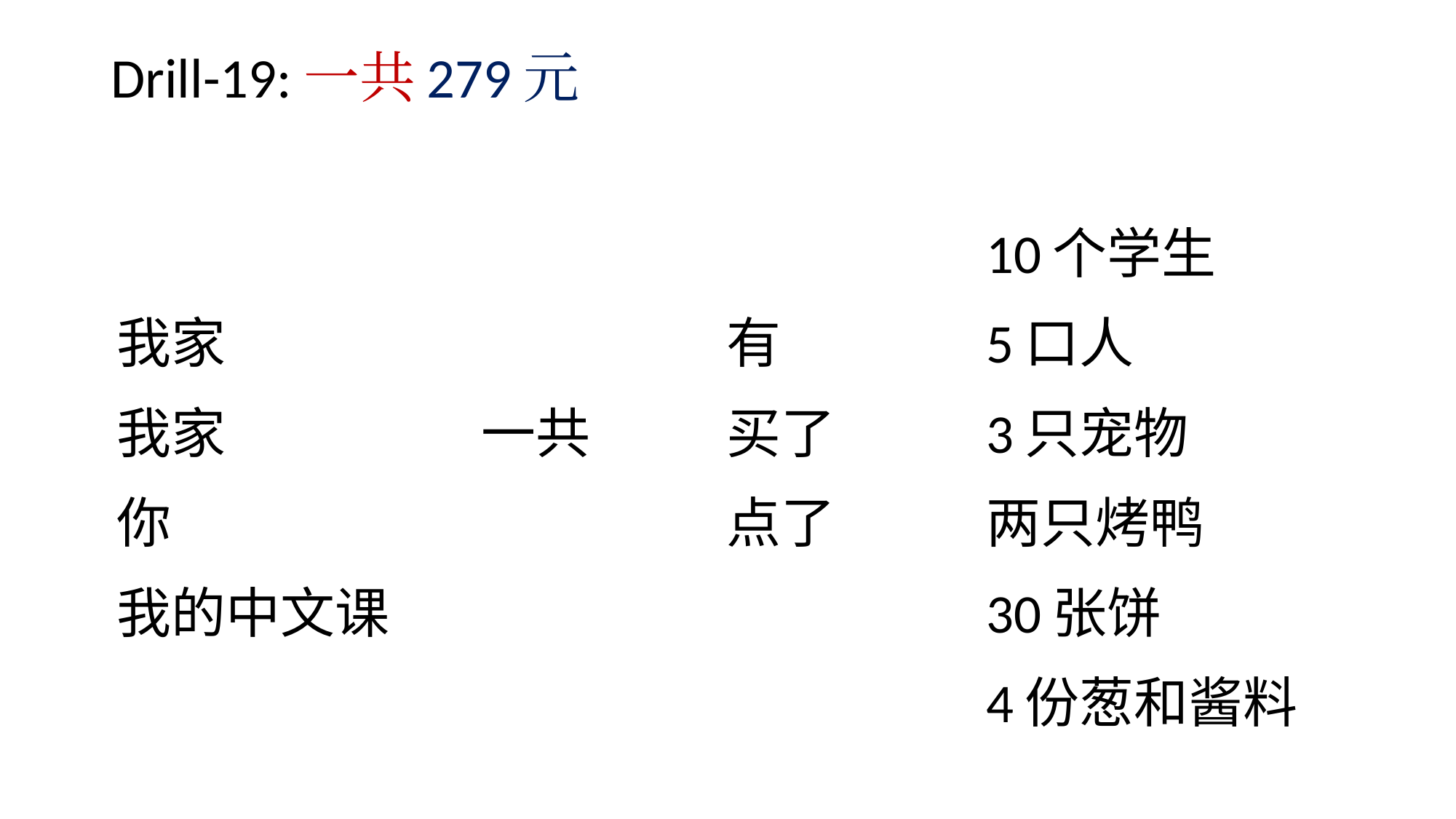

# Drill-19:一共279元

|  |  |  |  |
| --- | --- | --- | --- |
|  |  |  | 10个学生 |
| 我家 |  | 有 | 5口人 |
| 我家 | 一共 | 买了 | 3只宠物 |
| 你 |  | 点了 | 两只烤鸭 |
| 我的中文课 |  |  | 30张饼 |
|  |  |  | 4份葱和酱料 |